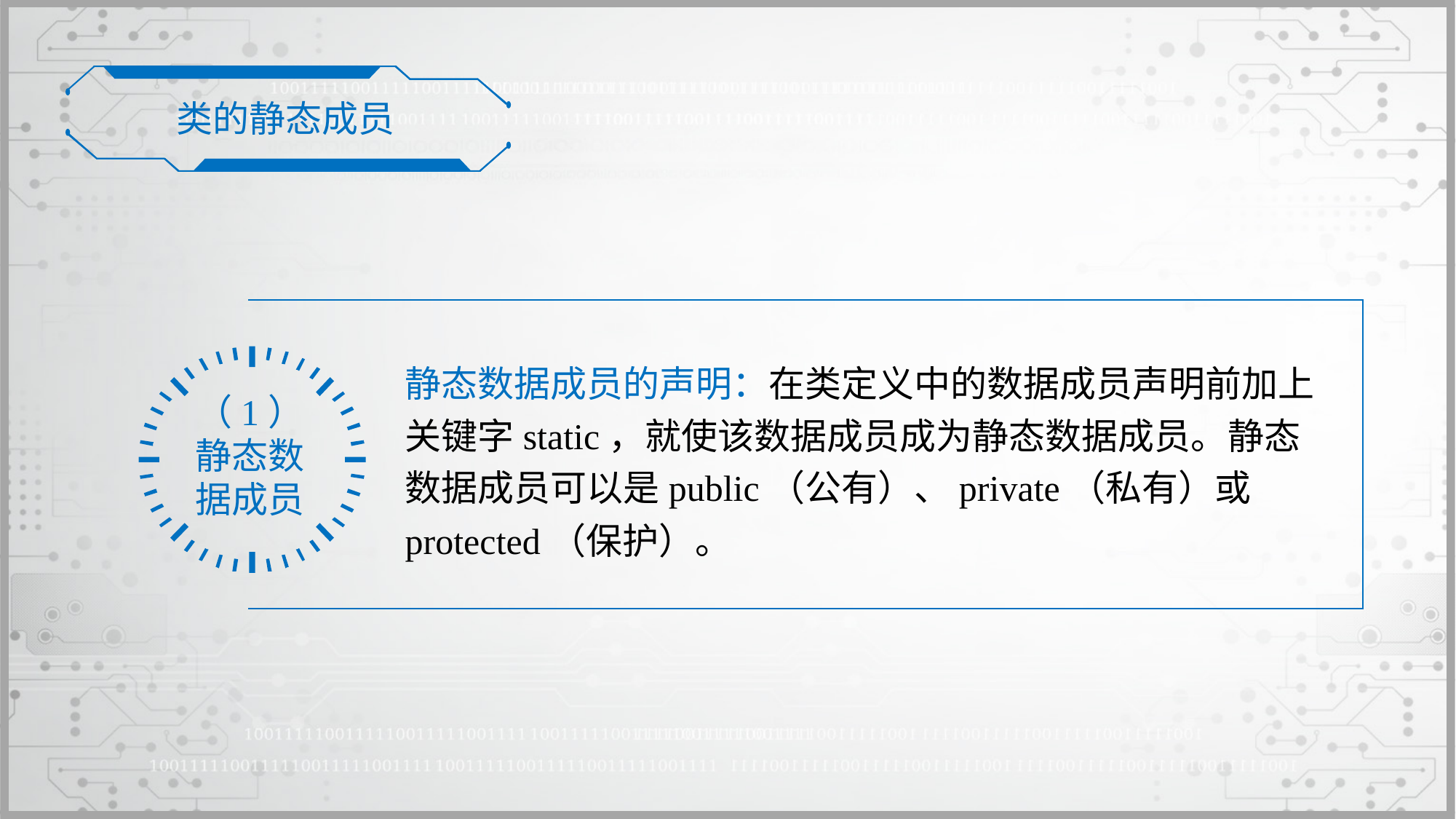

类的静态成员

静态数据成员的声明：在类定义中的数据成员声明前加上关键字static，就使该数据成员成为静态数据成员。静态数据成员可以是public（公有）、private（私有）或protected（保护）。

（1）静态数据成员